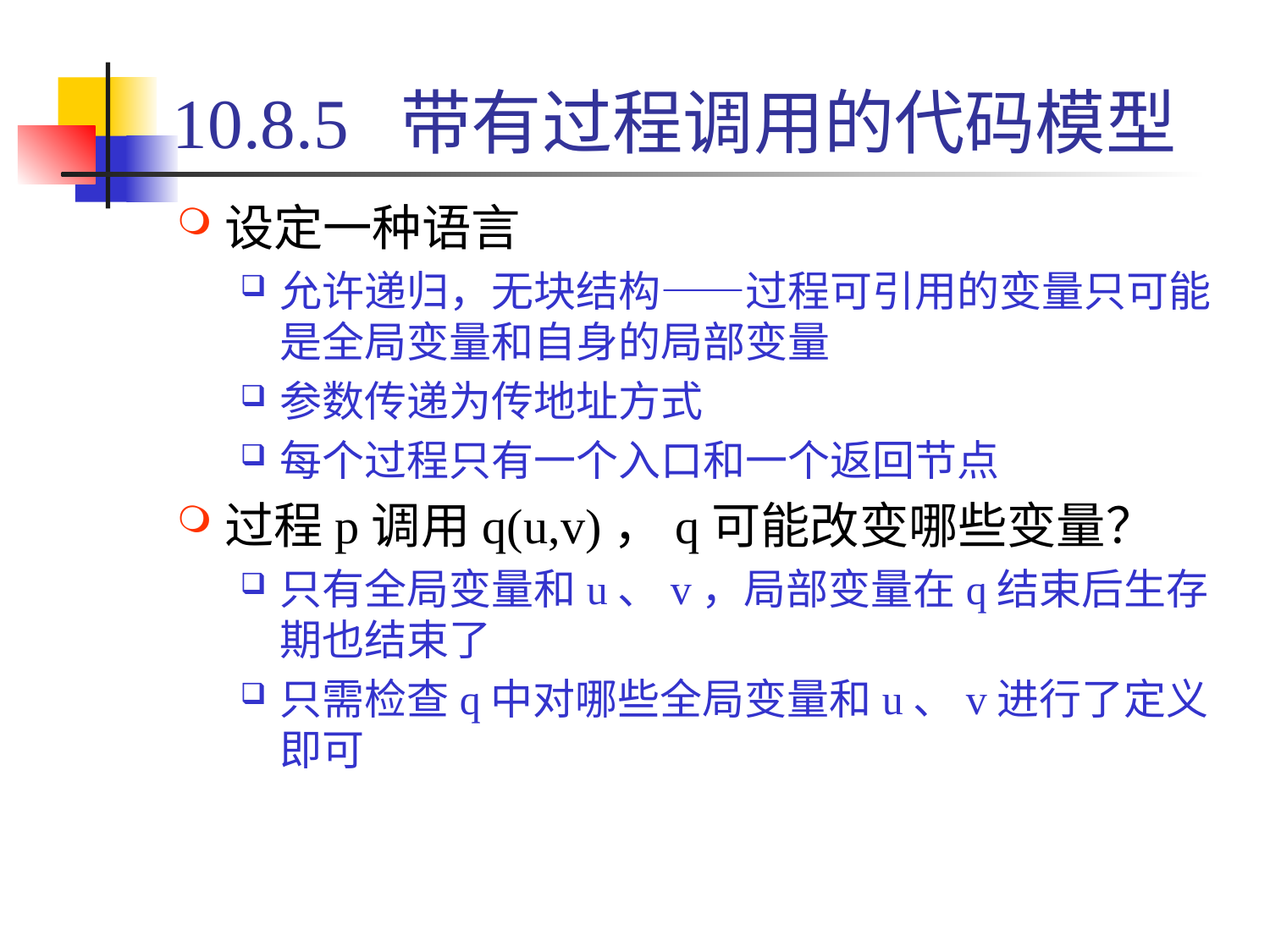

# 10.8.5  带有过程调用的代码模型
设定一种语言
允许递归，无块结构——过程可引用的变量只可能是全局变量和自身的局部变量
参数传递为传地址方式
每个过程只有一个入口和一个返回节点
过程p调用q(u,v)，q可能改变哪些变量？
只有全局变量和u、v，局部变量在q结束后生存期也结束了
只需检查q中对哪些全局变量和u、v进行了定义即可